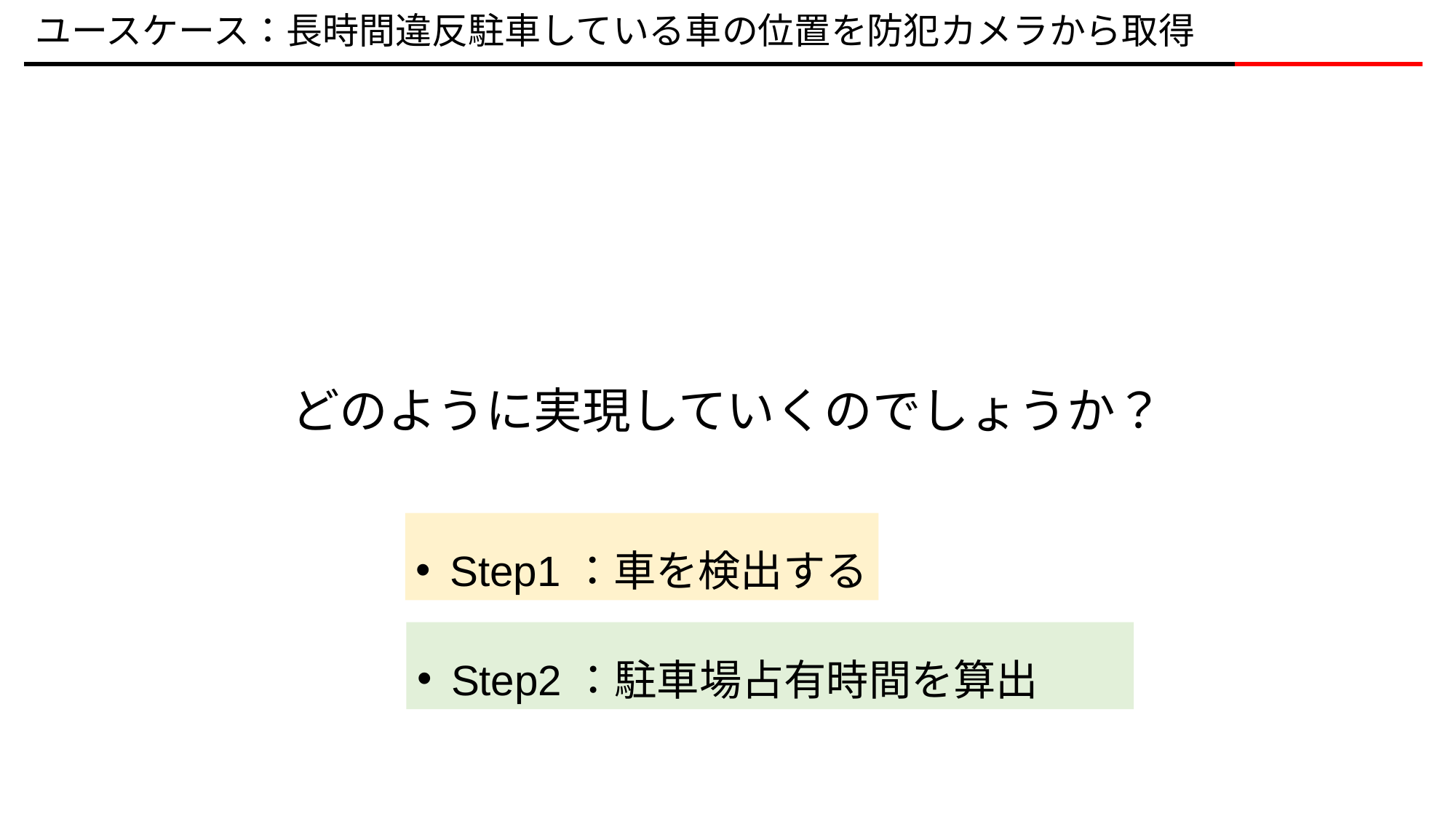

# ユースケース：長時間違反駐車している車の位置を防犯カメラから取得
どのように実現していくのでしょうか？
Step1：車を検出する
Step2：駐車場占有時間を算出